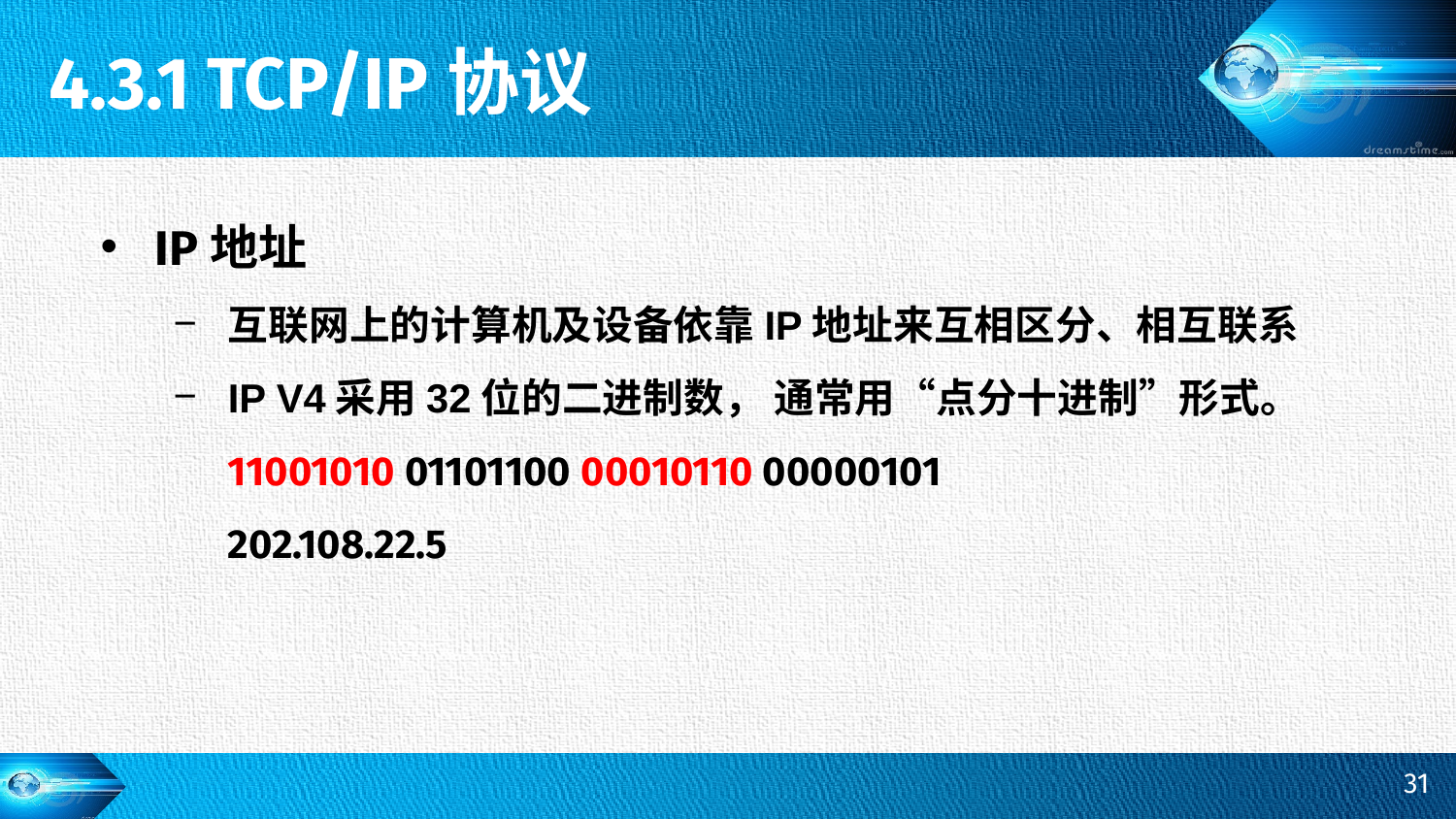

4.3.1 TCP/IP协议
IP地址
互联网上的计算机及设备依靠IP地址来互相区分、相互联系
IP V4采用32位的二进制数， 通常用“点分十进制”形式。
	11001010 01101100 00010110 00000101
	202.108.22.5

31